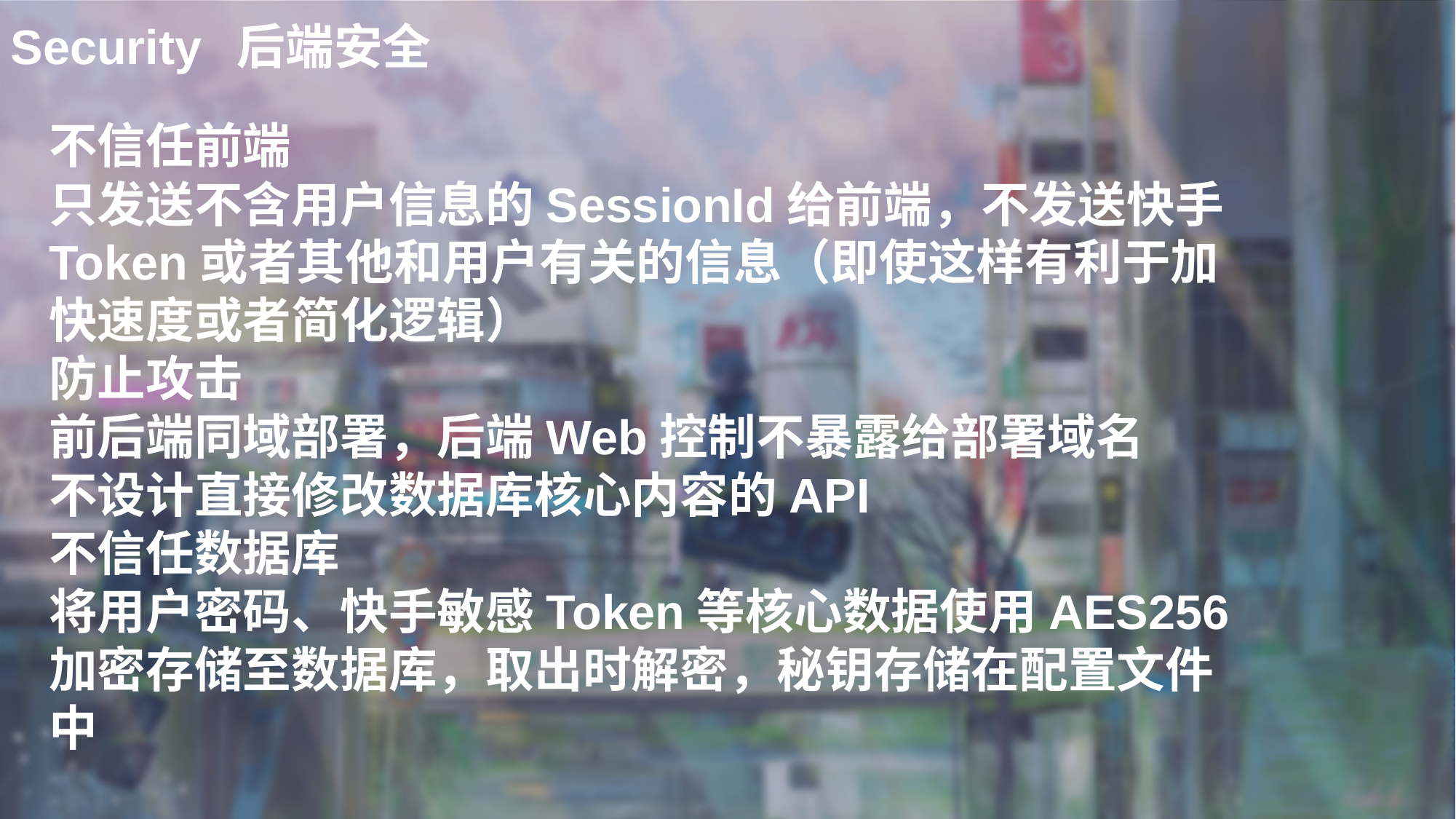

后端安全
Security
前端安全
不信任前端
只发送不含用户信息的SessionId给前端，不发送快手Token或者其他和用户有关的信息（即使这样有利于加快速度或者简化逻辑）
防止攻击
前后端同域部署，后端Web控制不暴露给部署域名
不设计直接修改数据库核心内容的API
不信任数据库
将用户密码、快手敏感Token等核心数据使用AES256加密存储至数据库，取出时解密，秘钥存储在配置文件中
部署安全